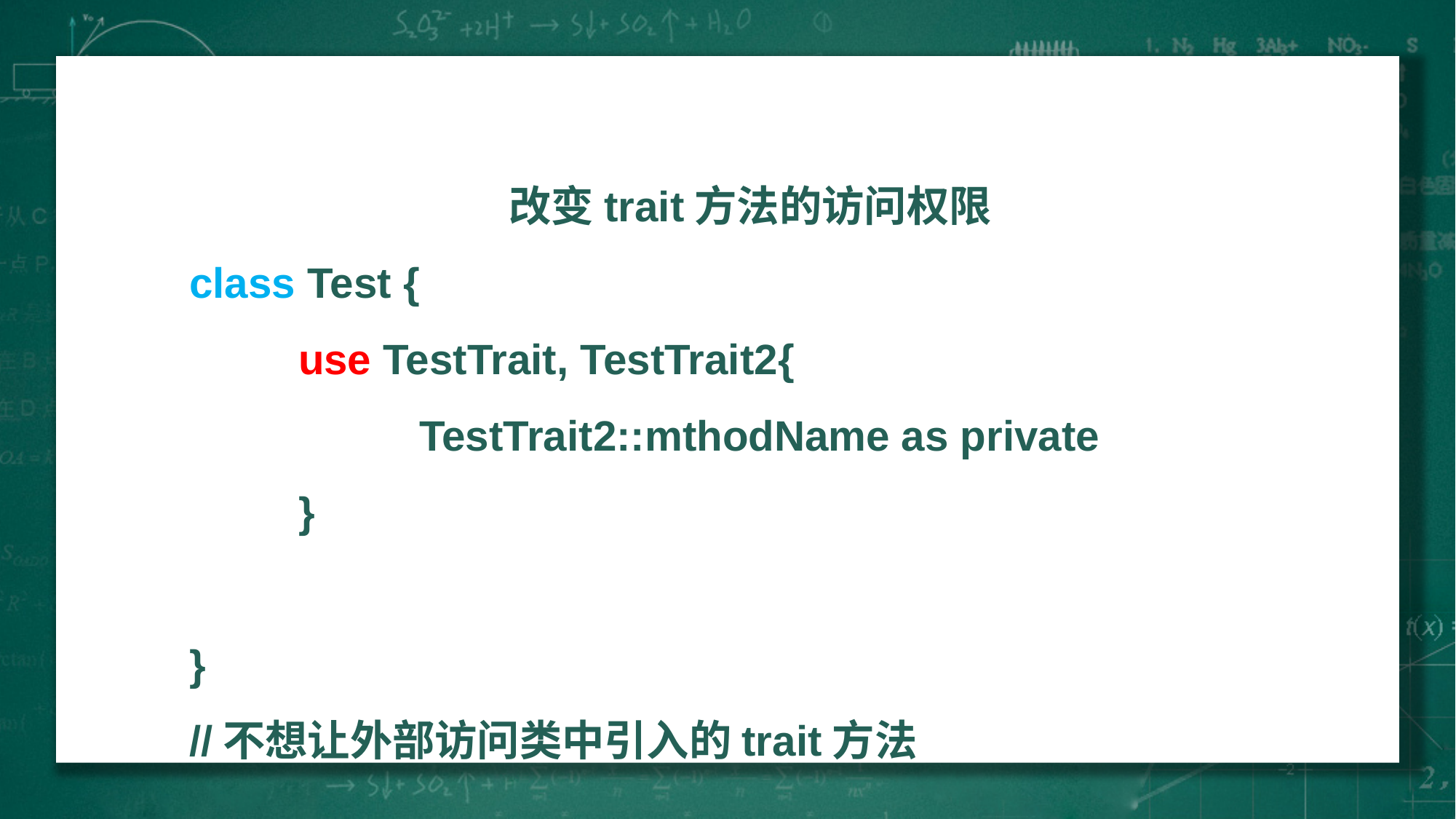

改变trait方法的访问权限
class Test {
	use TestTrait, TestTrait2{
		 TestTrait2::mthodName as private
	}

}
//不想让外部访问类中引入的trait方法